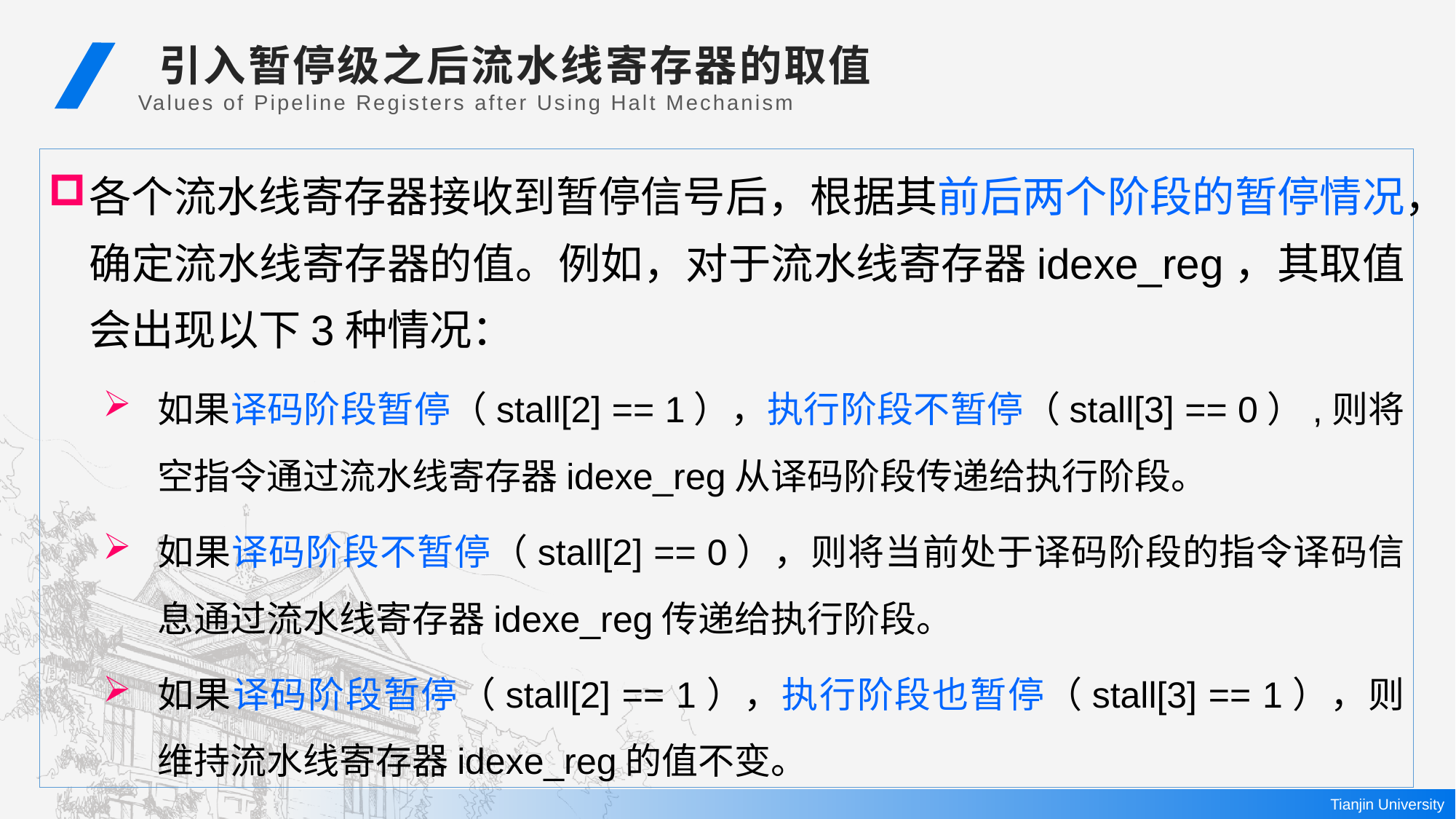

引入暂停级之后流水线寄存器的取值
Values of Pipeline Registers after Using Halt Mechanism
各个流水线寄存器接收到暂停信号后，根据其前后两个阶段的暂停情况，确定流水线寄存器的值。例如，对于流水线寄存器idexe_reg，其取值会出现以下3种情况：
如果译码阶段暂停（stall[2] == 1），执行阶段不暂停（stall[3] == 0）,则将空指令通过流水线寄存器idexe_reg从译码阶段传递给执行阶段。
如果译码阶段不暂停（stall[2] == 0），则将当前处于译码阶段的指令译码信息通过流水线寄存器idexe_reg传递给执行阶段。
如果译码阶段暂停（stall[2] == 1），执行阶段也暂停（stall[3] == 1），则维持流水线寄存器idexe_reg的值不变。